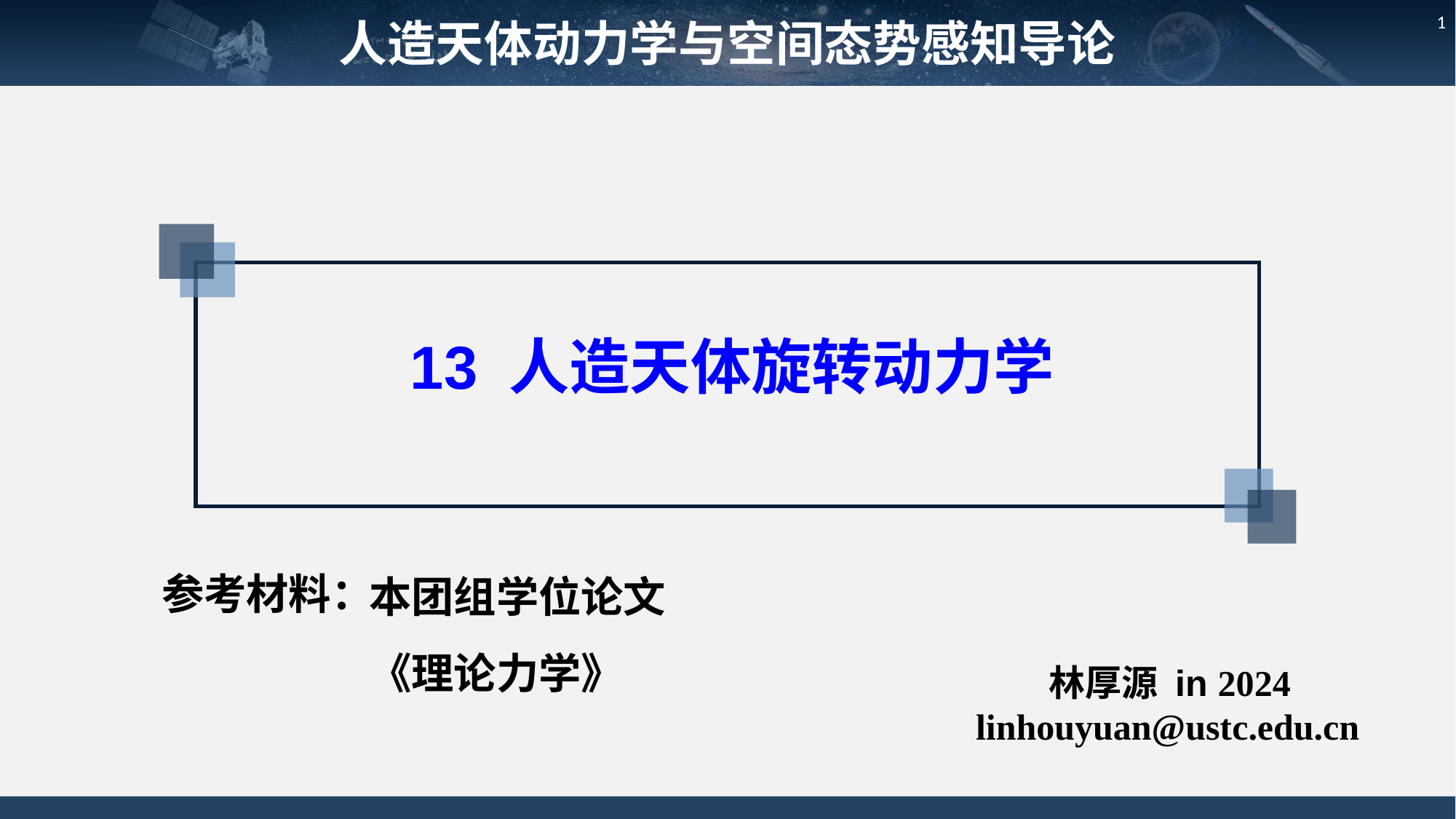

人造天体动力学与空间态势感知导论
1

13 人造天体旋转动力学

参考材料：
本团组学位论文
《理论力学》
林厚源 in 2024
linhouyuan@ustc.edu.cn